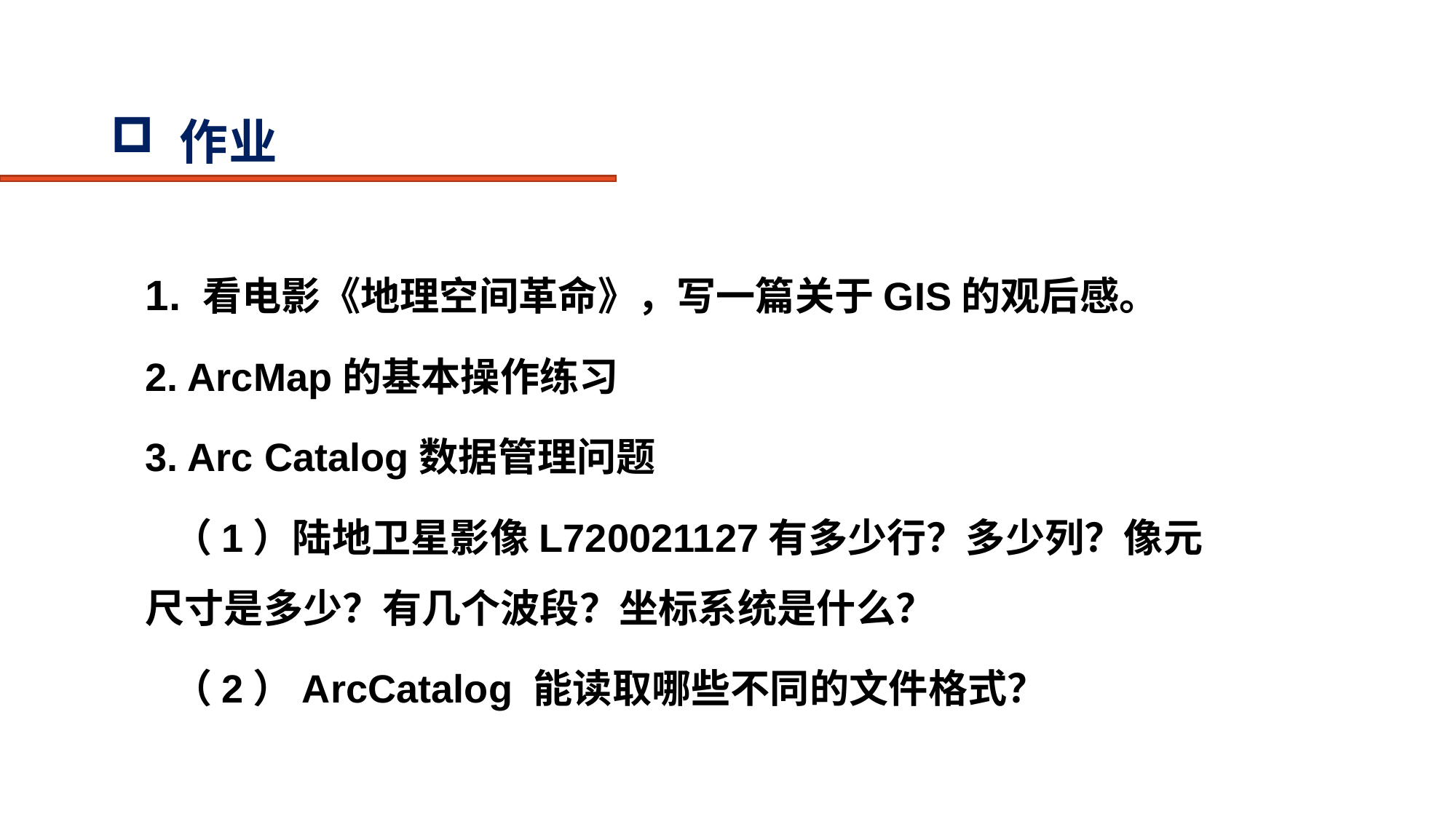

# 作业
1. 看电影《地理空间革命》，写一篇关于GIS的观后感。
2. ArcMap的基本操作练习
3. Arc Catalog数据管理问题
  （1）陆地卫星影像L720021127有多少行？多少列？像元尺寸是多少？有几个波段？坐标系统是什么？
  （2）ArcCatalog 能读取哪些不同的文件格式？